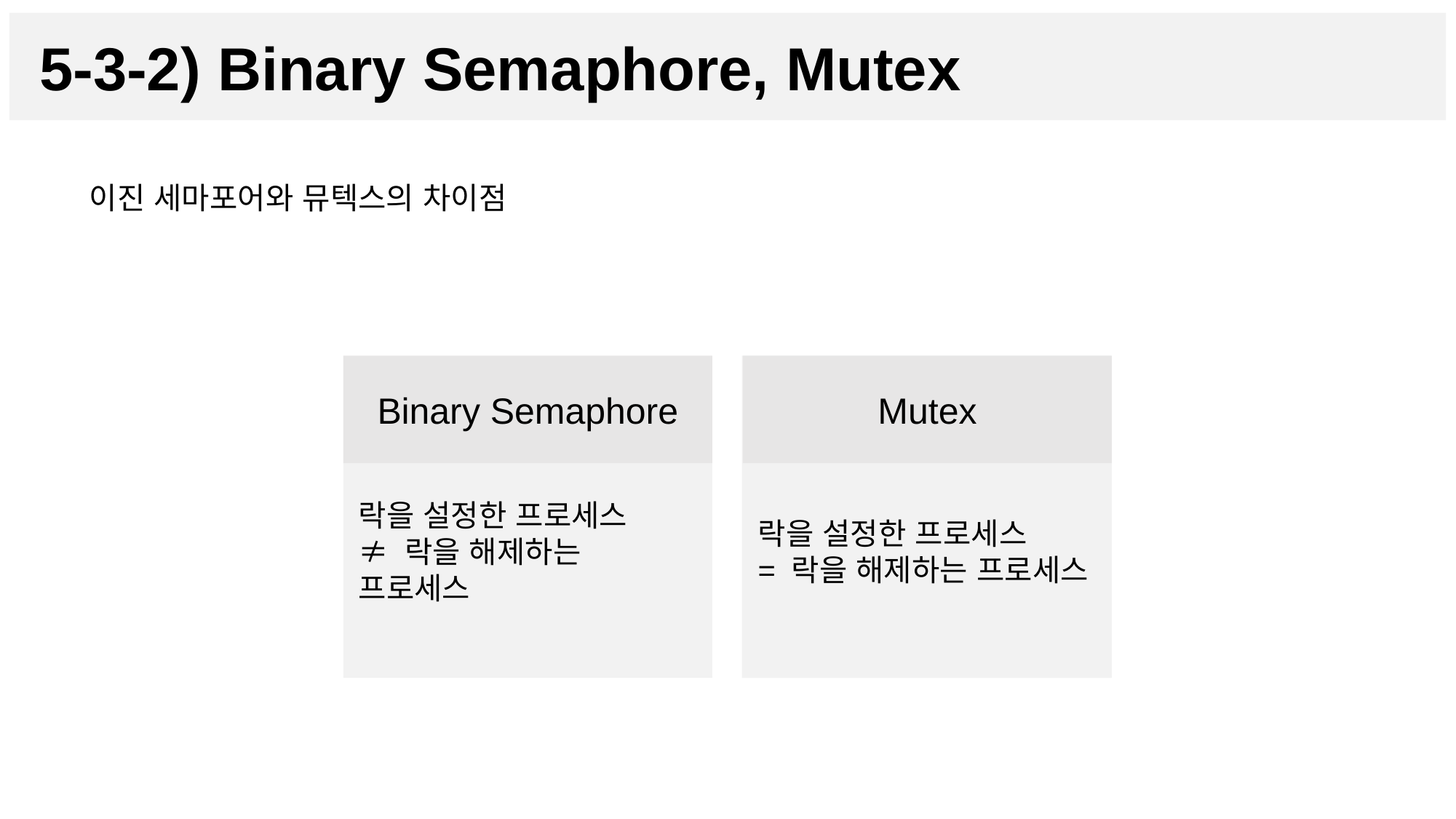

5-3-2) Binary Semaphore, Mutex
이진 세마포어와 뮤텍스의 차이점
락을 설정한 프로세스
≠ 락을 해제하는 프로세스
Binary Semaphore
락을 설정한 프로세스만이
락을 해제할 수 있다.
락을 설정한 프로세스
= 락을 해제하는 프로세스
Mutex